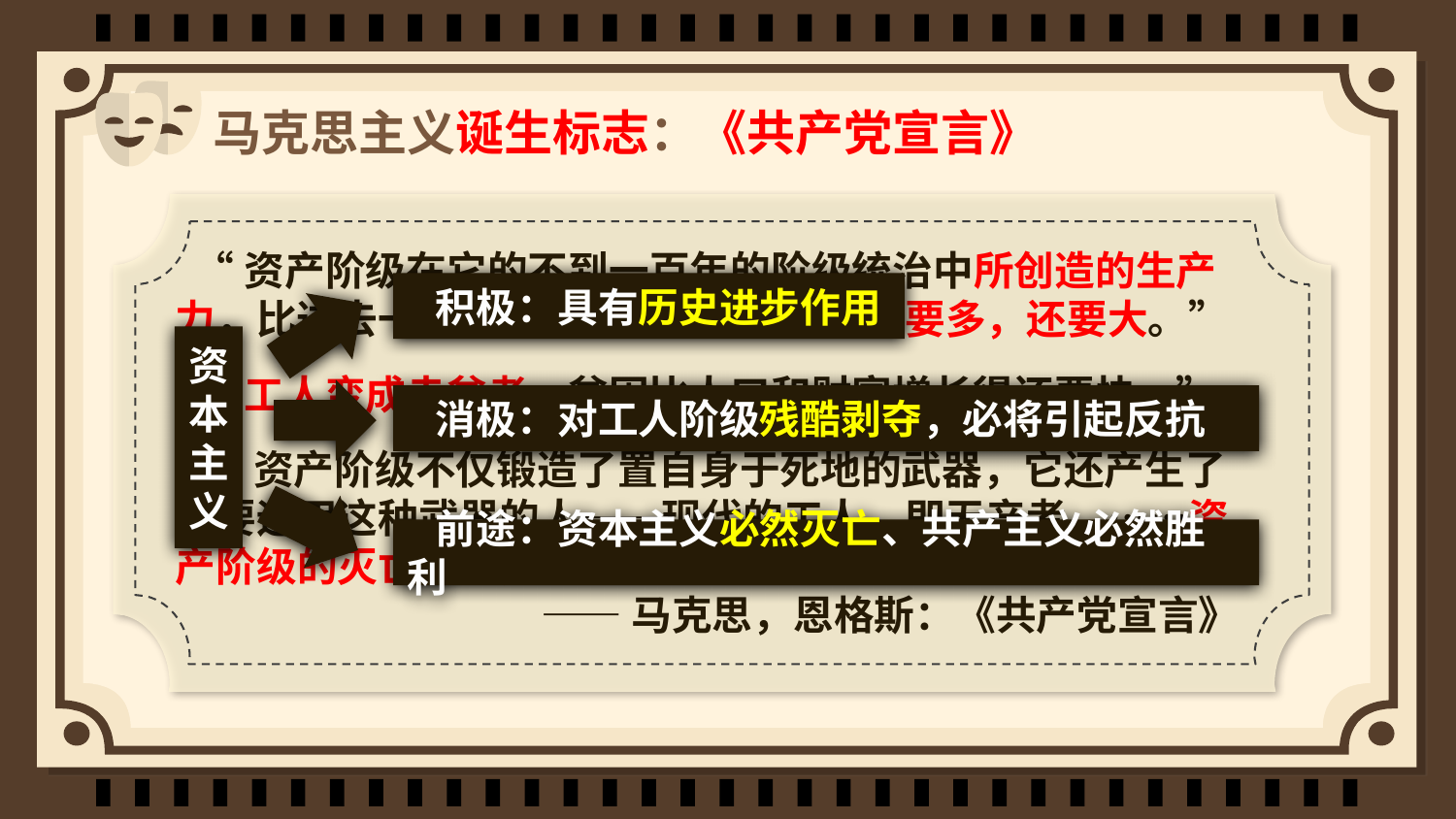

# 马克思主义诞生标志：《共产党宣言》

  “资产阶级在它的不到一百年的阶级统治中所创造的生产力，比过去一切世代创造的全部生产力还要多，还要大。”

  “工人变成赤贫者，贫困比人口和财富增长得还要快。”

   “资产阶级不仅锻造了置自身于死地的武器，它还产生了将要运用这种武器的人——现代的工人，即无产者。……资产阶级的灭亡和无产阶级的胜利是同样不可避免的。”
——马克思，恩格斯：《共产党宣言》
  积极：具有历史进步作用

资本主义

  消极：对工人阶级残酷剥夺，必将引起反抗

  前途：资本主义必然灭亡、共产主义必然胜利